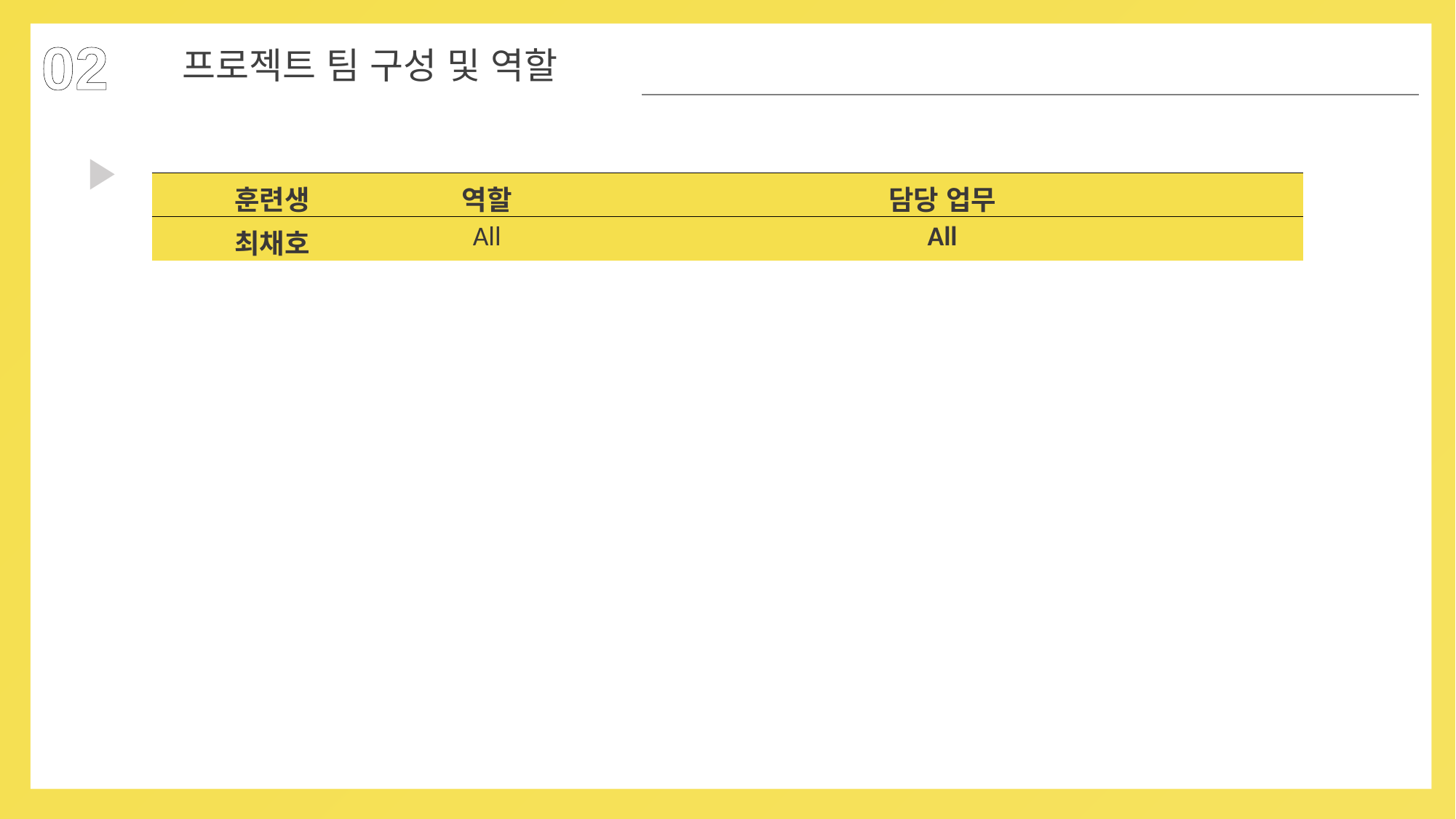

02
프로젝트 팀 구성 및 역할
▶
| 훈련생 | 역할 | 담당 업무 |
| --- | --- | --- |
| 최채호 | All | All |